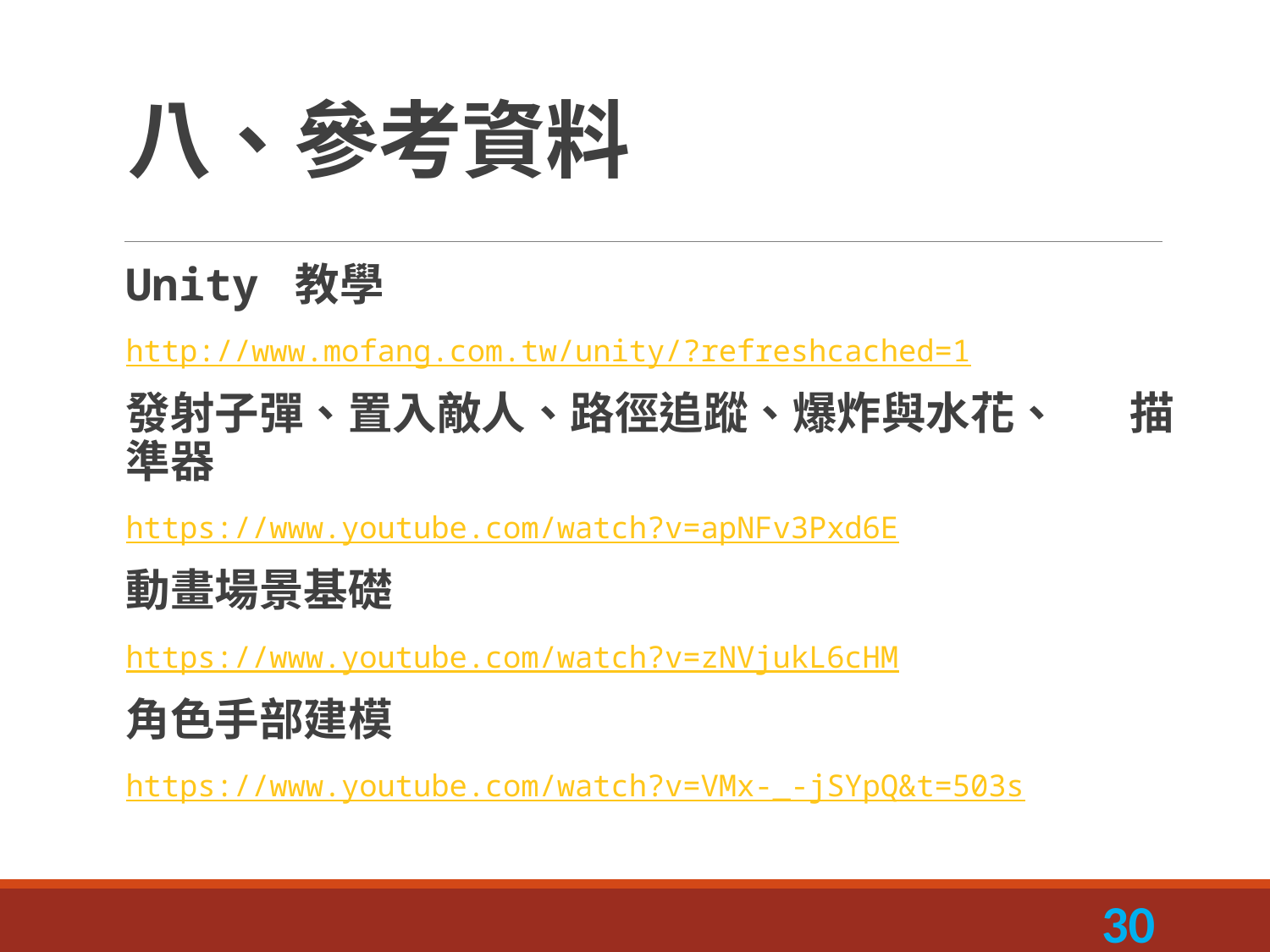

# 八、參考資料
Unity 教學
http://www.mofang.com.tw/unity/?refreshcached=1
發射子彈、置入敵人、路徑追蹤、爆炸與水花、       描準器
https://www.youtube.com/watch?v=apNFv3Pxd6E
動畫場景基礎
https://www.youtube.com/watch?v=zNVjukL6cHM
角色手部建模
https://www.youtube.com/watch?v=VMx-_-jSYpQ&t=503s
30